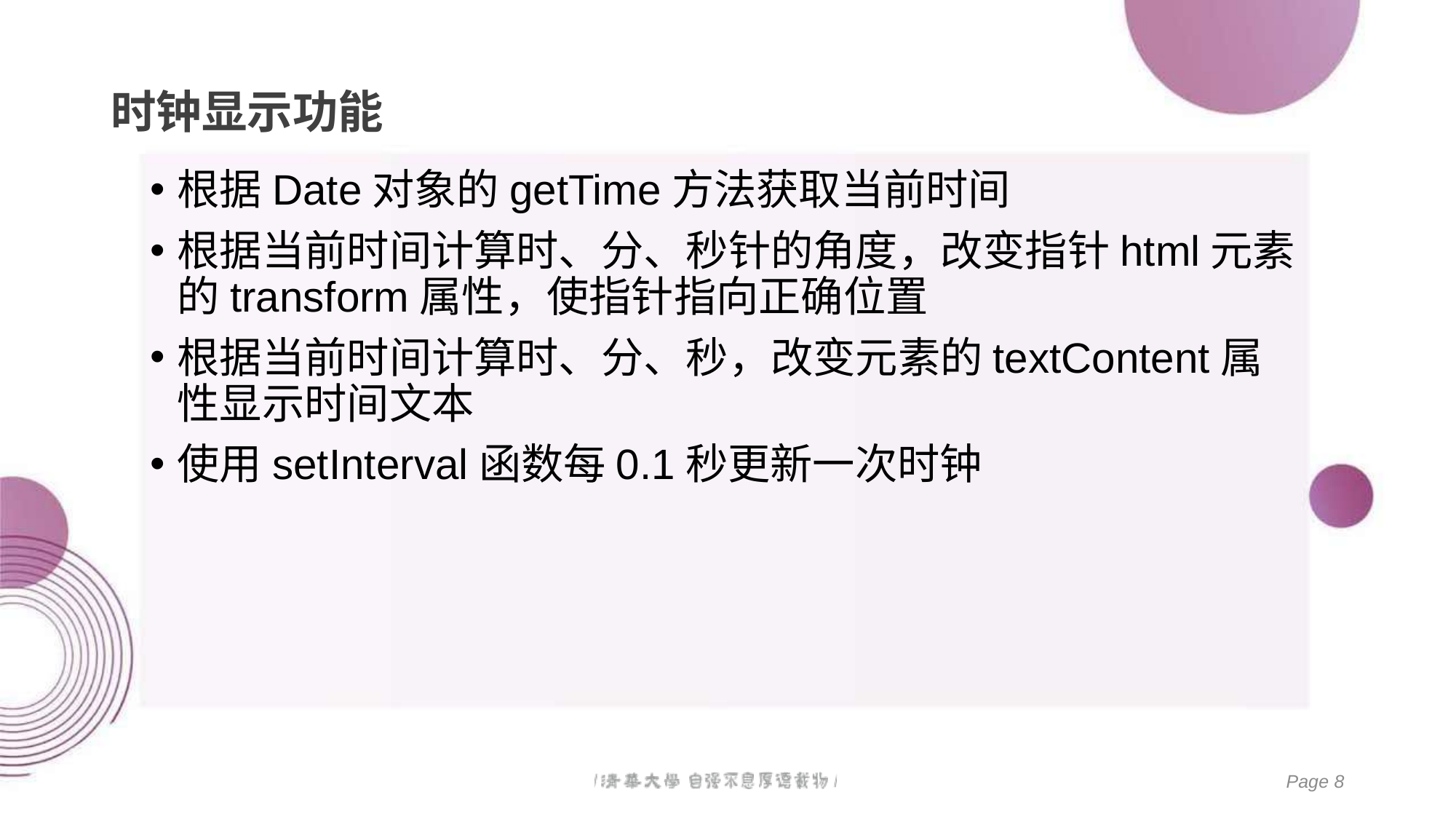

# 时钟显示功能
根据Date对象的getTime方法获取当前时间
根据当前时间计算时、分、秒针的角度，改变指针html元素的transform属性，使指针指向正确位置
根据当前时间计算时、分、秒，改变元素的textContent属性显示时间文本
使用setInterval函数每0.1秒更新一次时钟

Page 8